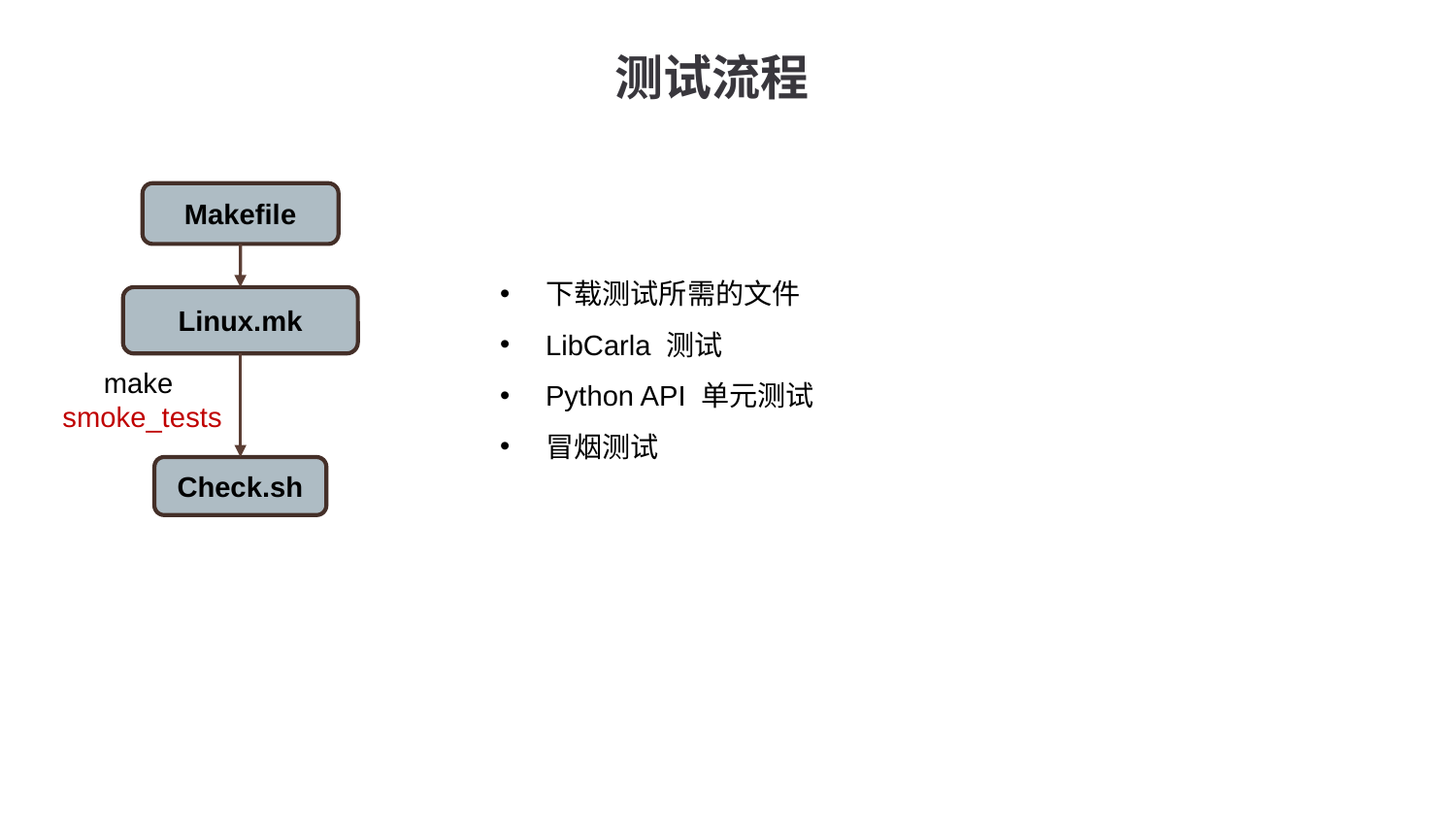

测试流程
Makefile
下载测试所需的文件
LibCarla 测试
Python API 单元测试
冒烟测试

Linux.mk
make
smoke_tests
Check.sh